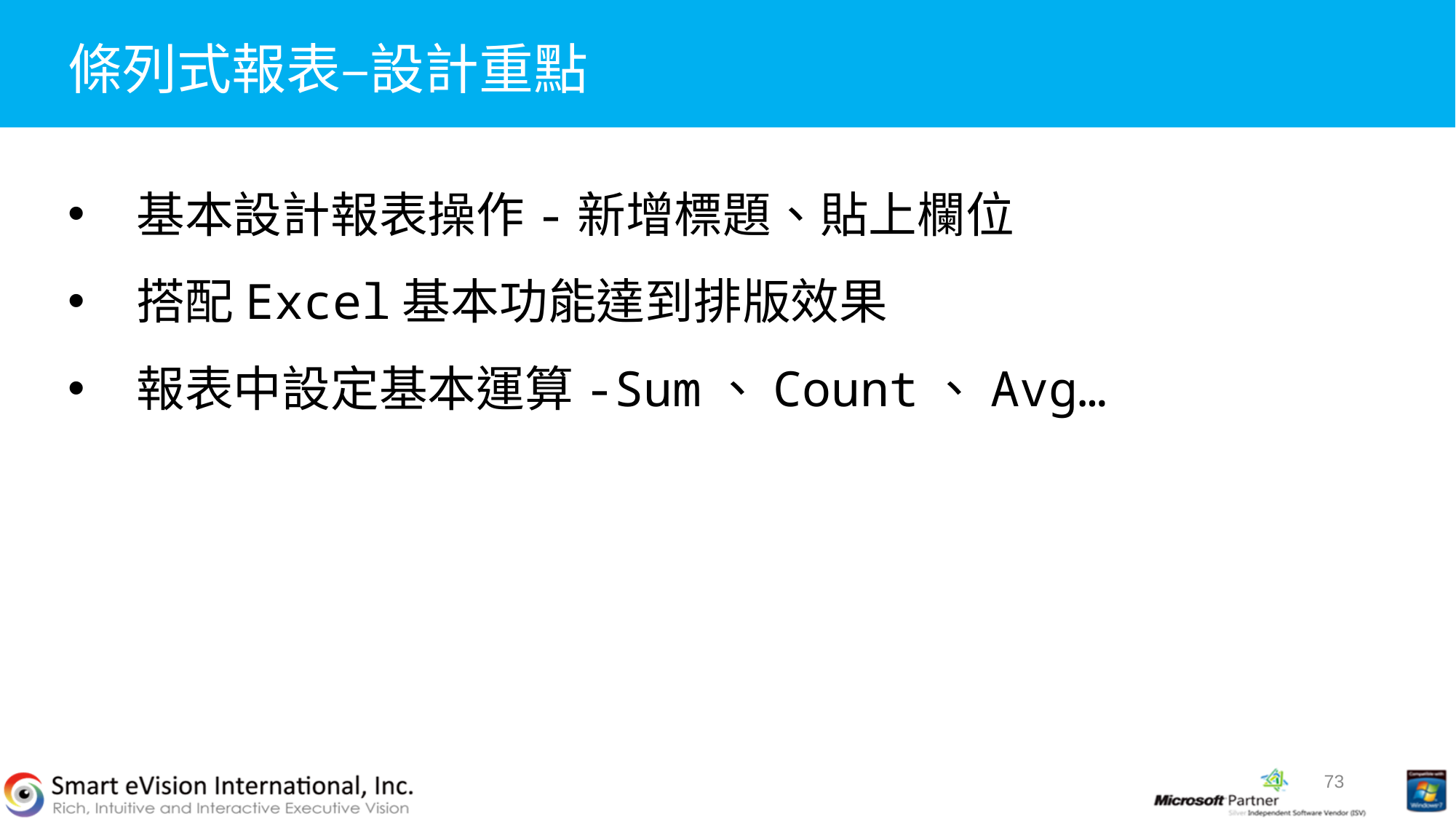

# 條列式報表–設計重點
基本設計報表操作-新增標題、貼上欄位
搭配Excel基本功能達到排版效果
報表中設定基本運算-Sum、Count、Avg…

73